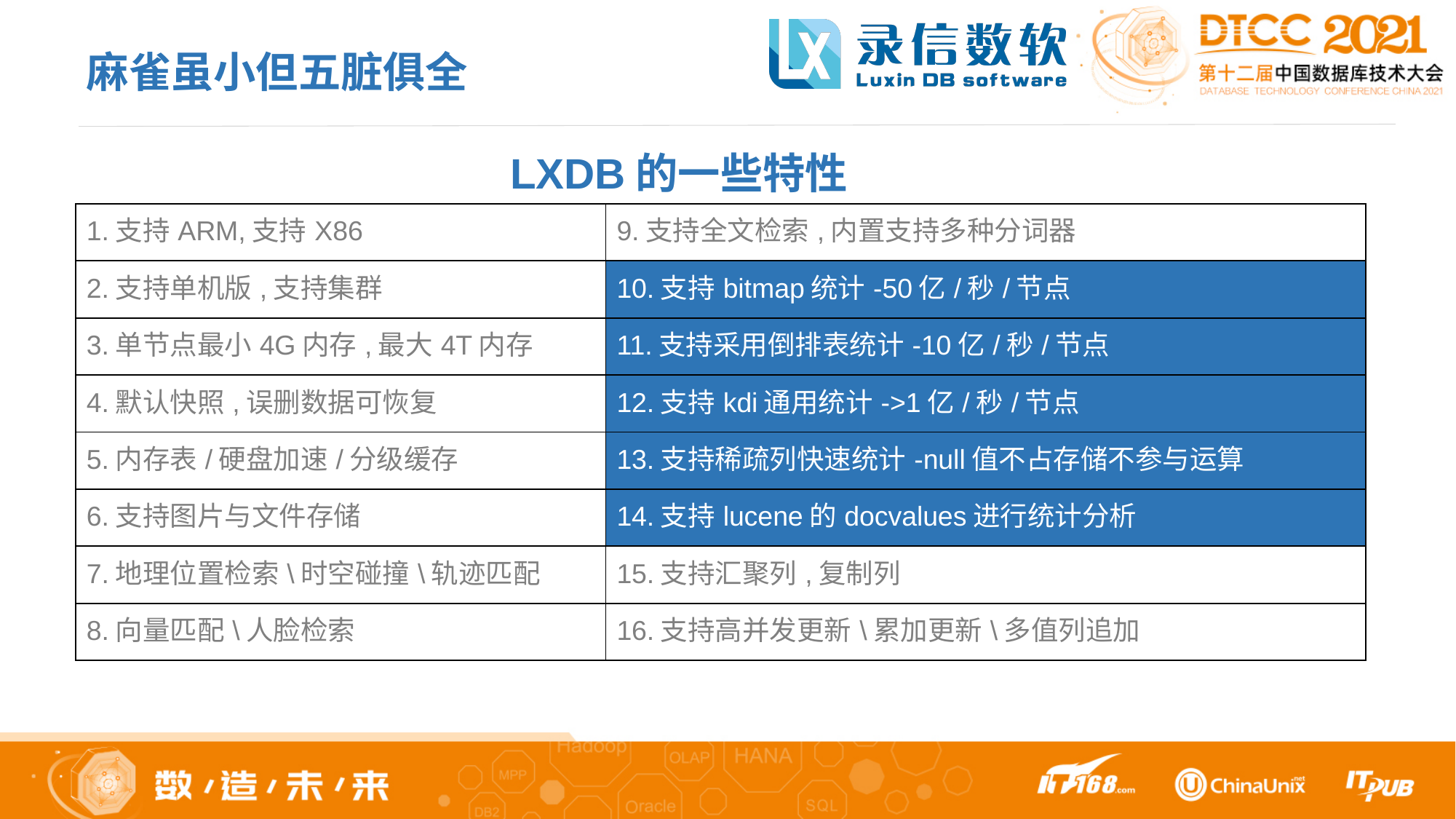

麻雀虽小但五脏俱全
LXDB的一些特性
| 1.支持ARM,支持X86 | 9.支持全文检索,内置支持多种分词器 |
| --- | --- |
| 2.支持单机版,支持集群 | 10.支持bitmap统计-50亿/秒/节点 |
| 3.单节点最小4G内存,最大4T内存 | 11.支持采用倒排表统计-10亿/秒/节点 |
| 4.默认快照,误删数据可恢复 | 12.支持kdi通用统计->1亿/秒/节点 |
| 5.内存表/硬盘加速/分级缓存 | 13.支持稀疏列快速统计-null值不占存储不参与运算 |
| 6.支持图片与文件存储 | 14.支持lucene的docvalues进行统计分析 |
| 7.地理位置检索\时空碰撞\轨迹匹配 | 15.支持汇聚列,复制列 |
| 8.向量匹配\人脸检索 | 16.支持高并发更新\累加更新\多值列追加 |